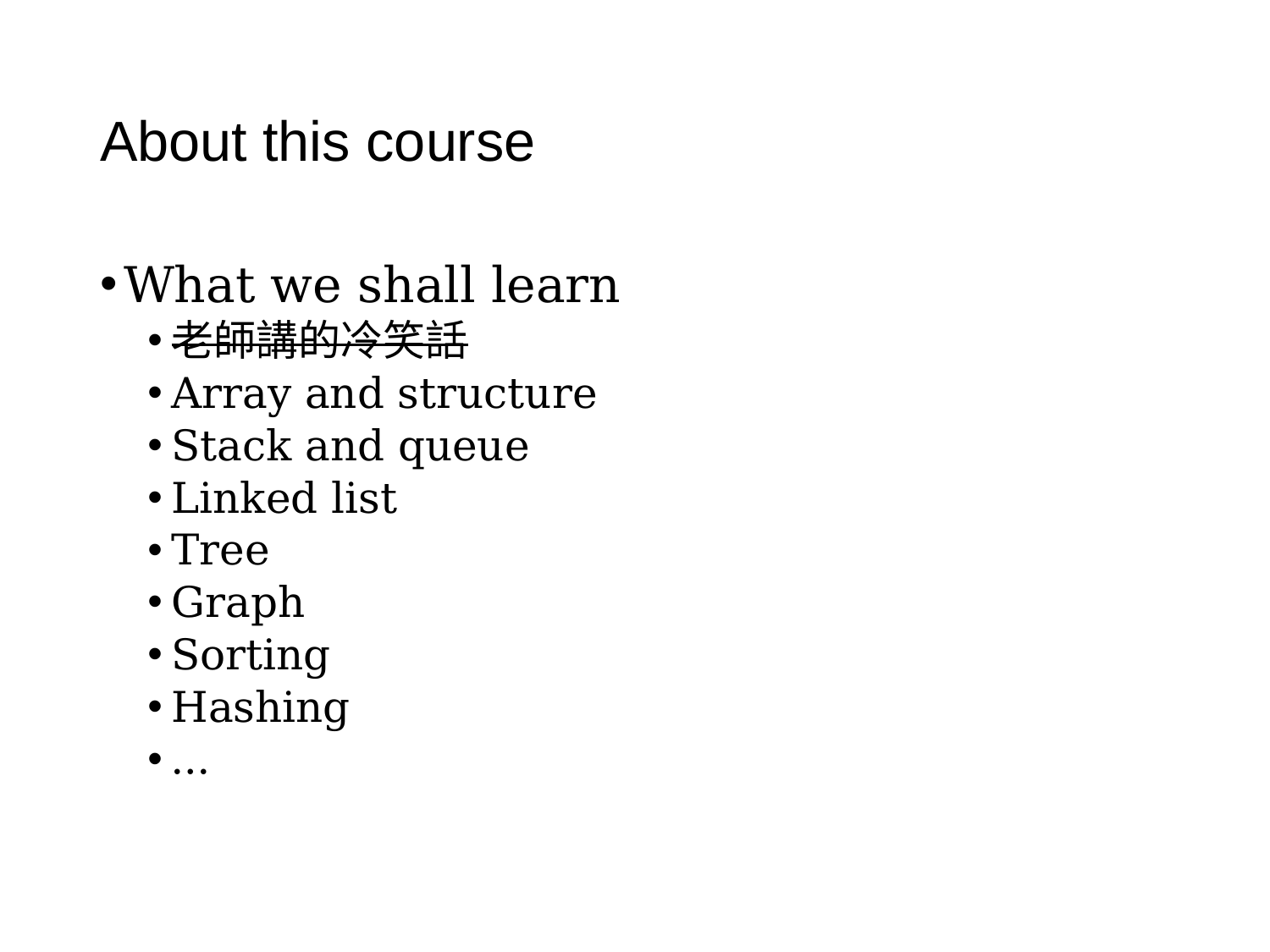

# About this course
What we shall learn
老師講的冷笑話
Array and structure
Stack and queue
Linked list
Tree
Graph
Sorting
Hashing
…